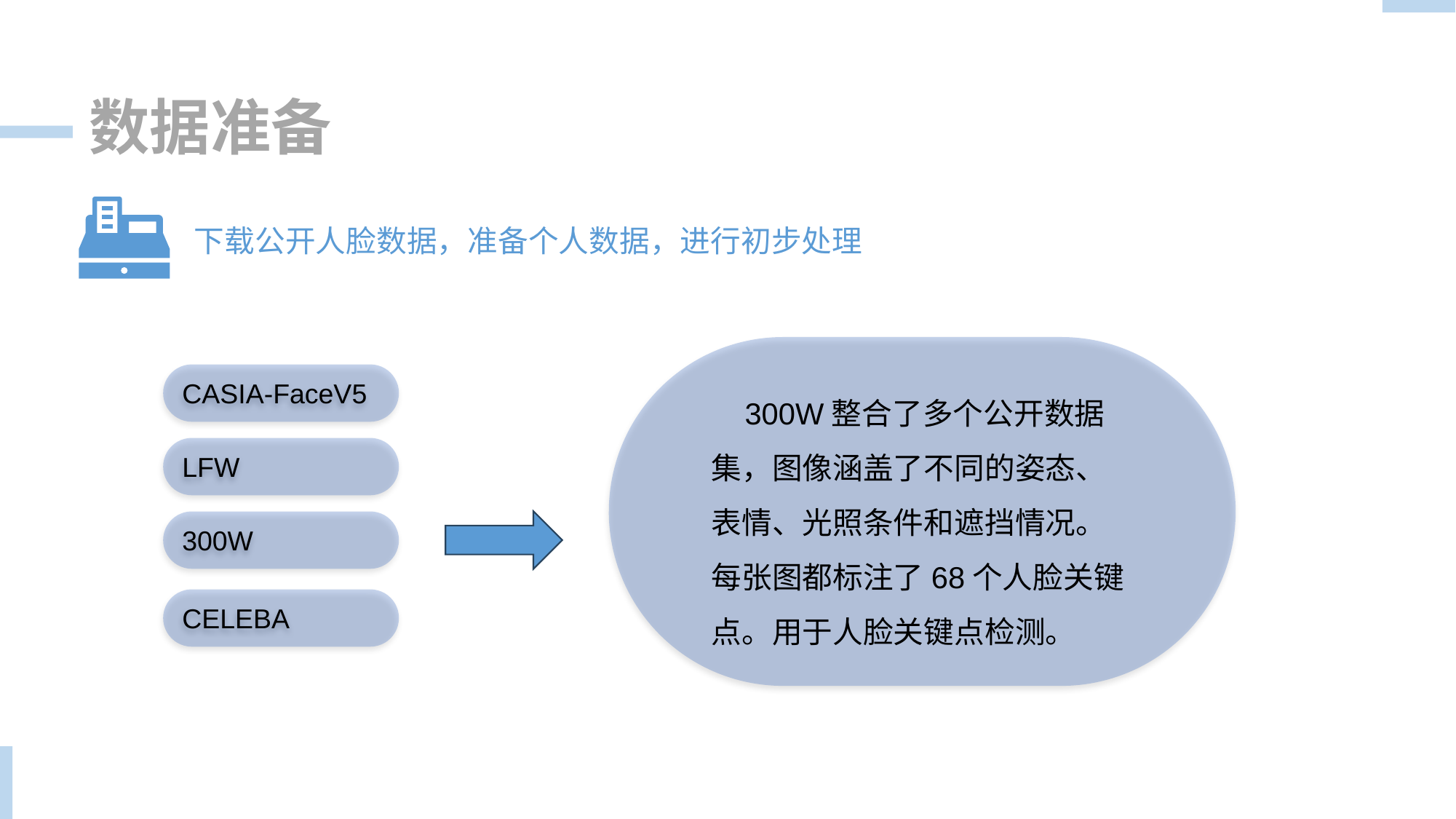

数据准备

下载公开人脸数据，准备个人数据，进行初步处理
20

CASIA-FaceV5
    300W整合了多个公开数据集，图像涵盖了不同的姿态、表情、光照条件和遮挡情况。每张图都标注了68个人脸关键点。用于人脸关键点检测。
LFW

300W
CELEBA